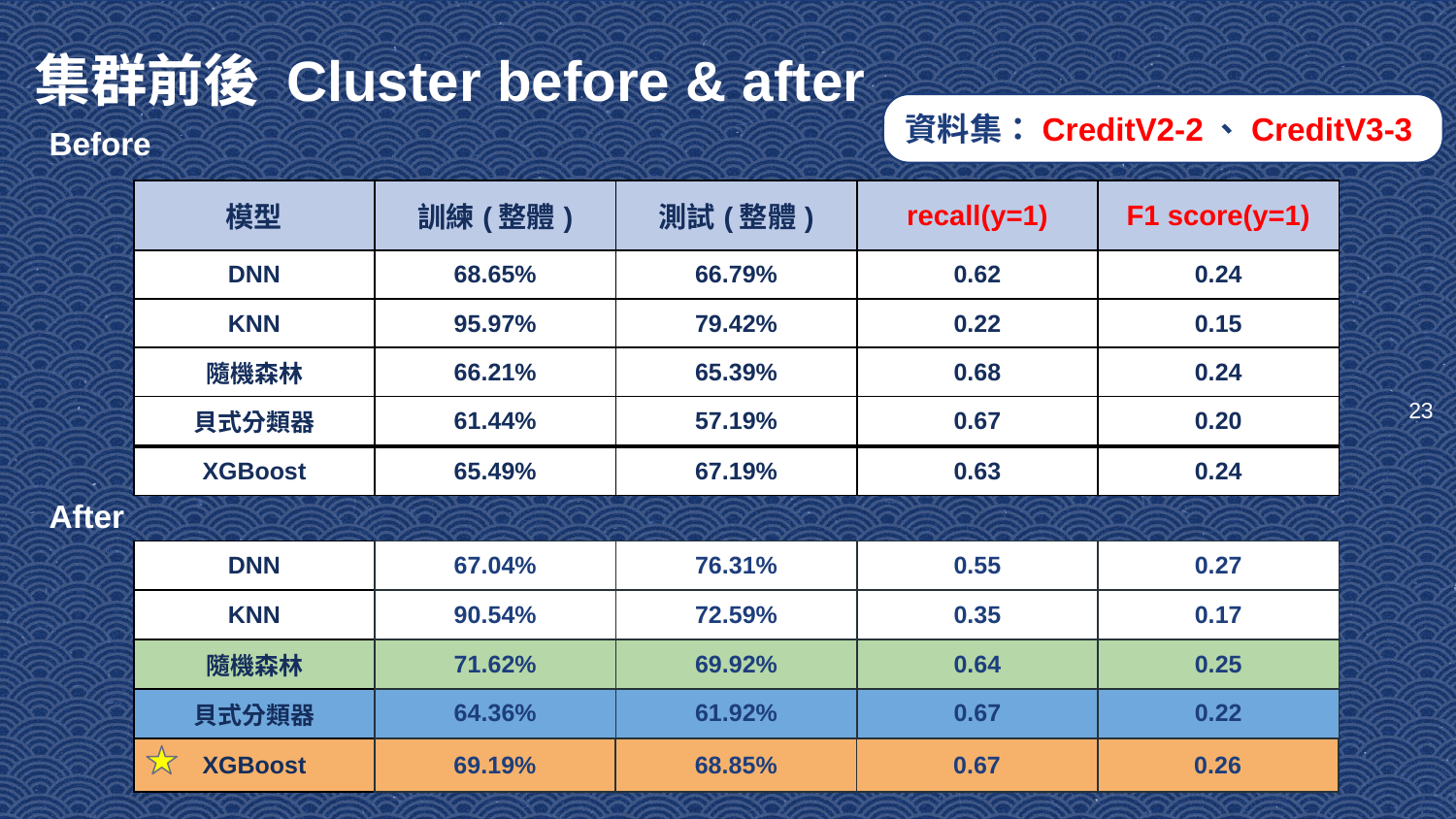

23
集群前後 Cluster before & after
資料集：CreditV2-2、CreditV3-3
Before
| 模型 | 訓練(整體) | 測試(整體) | recall(y=1) | F1 score(y=1) |
| --- | --- | --- | --- | --- |
| DNN | 68.65% | 66.79% | 0.62 | 0.24 |
| KNN | 95.97% | 79.42% | 0.22 | 0.15 |
| 隨機森林 | 66.21% | 65.39% | 0.68 | 0.24 |
| 貝式分類器 | 61.44% | 57.19% | 0.67 | 0.20 |
| XGBoost | 65.49% | 67.19% | 0.63 | 0.24 |
| --- | --- | --- | --- | --- |
After
| DNN | 67.04% | 76.31% | 0.55 | 0.27 |
| --- | --- | --- | --- | --- |
| KNN | 90.54% | 72.59% | 0.35 | 0.17 |
| 隨機森林 | 71.62% | 69.92% | 0.64 | 0.25 |
| 貝式分類器 | 64.36% | 61.92% | 0.67 | 0.22 |
| XGBoost | 69.19% | 68.85% | 0.67 | 0.26 |
| --- | --- | --- | --- | --- |